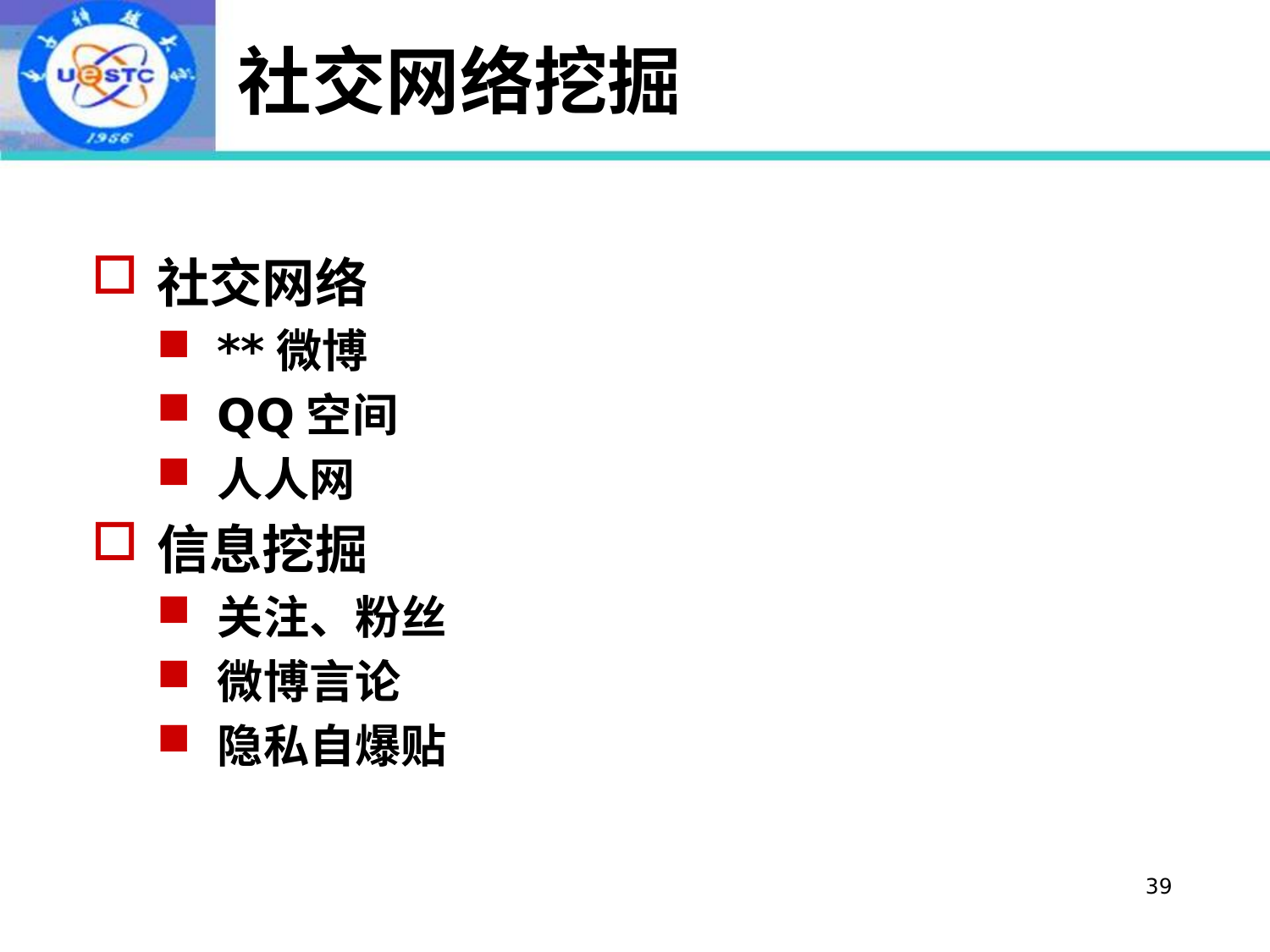

# 社交网络挖掘
社交网络
**微博
QQ空间
人人网
信息挖掘
关注、粉丝
微博言论
隐私自爆贴

39